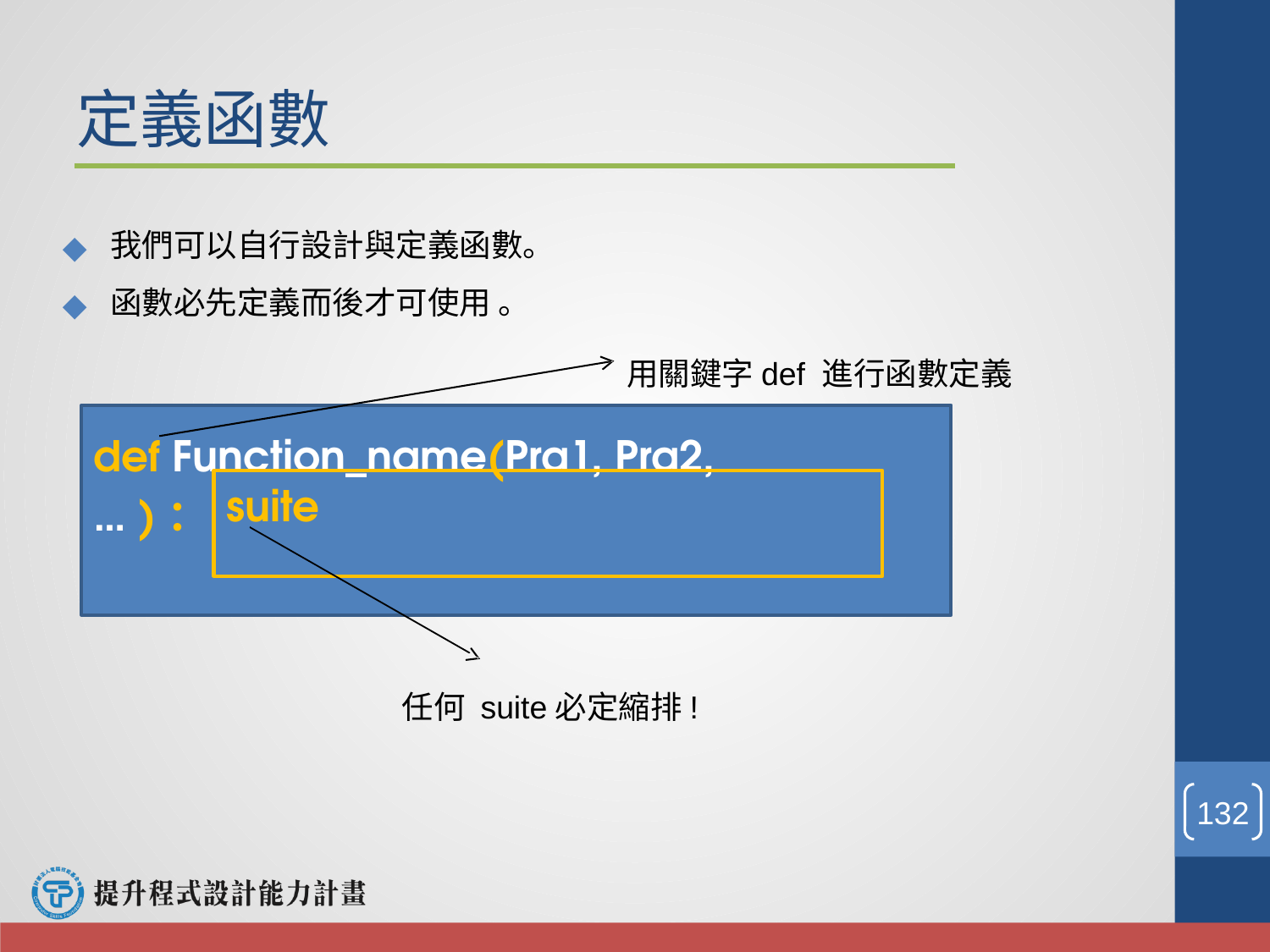

# 定義函數
我們可以⾃行設計與定義函數。
函數必先定義⽽後才可使⽤ 。

用關鍵字def 進行函數定義

def Function_name(Pra1, Pra2,… )：
suite

任何 suite必定縮排!
132